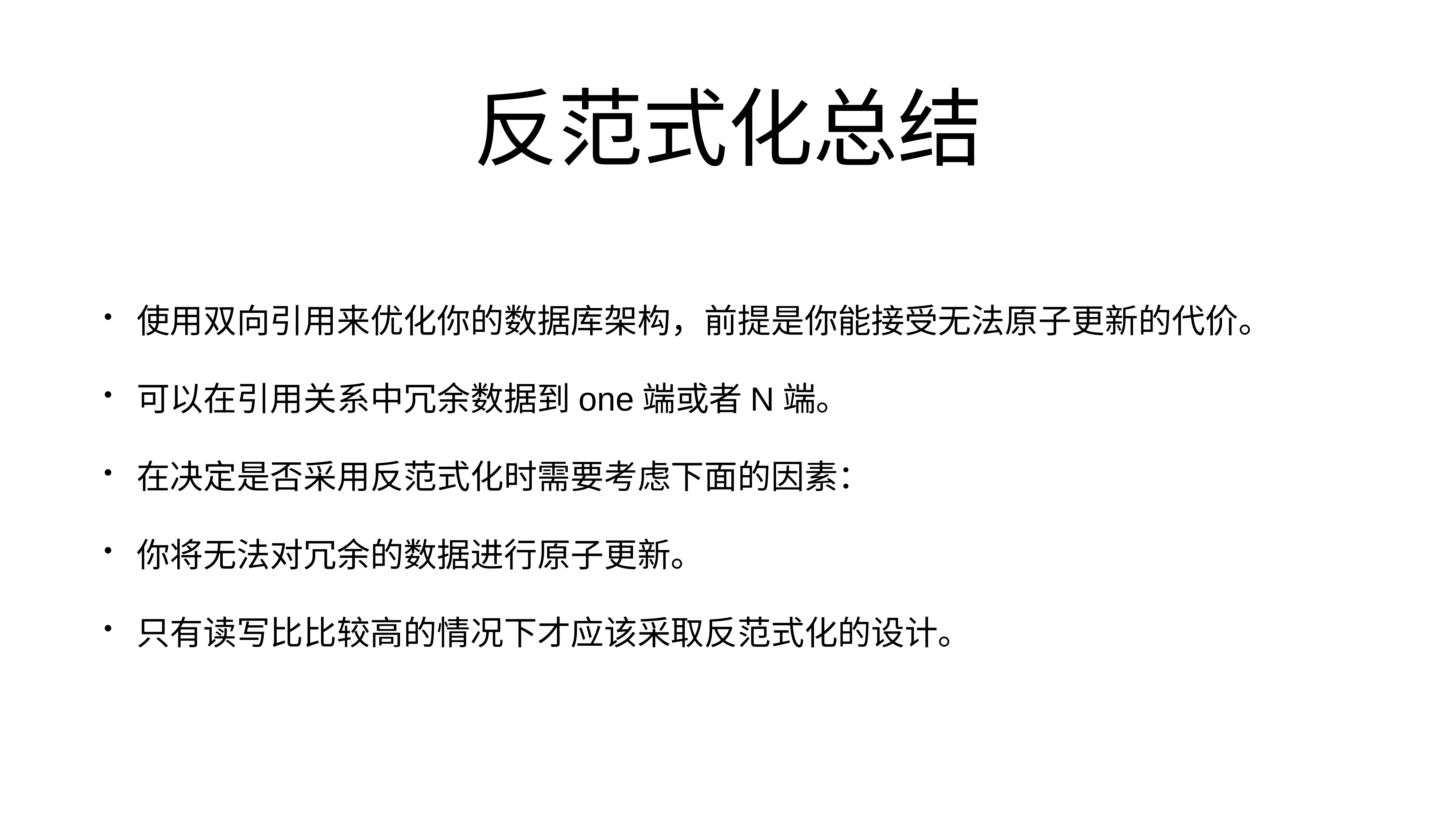

# 反范式化总结
使用双向引用来优化你的数据库架构，前提是你能接受无法原子更新的代价。
可以在引用关系中冗余数据到one端或者N端。
在决定是否采用反范式化时需要考虑下面的因素：
你将无法对冗余的数据进行原子更新。
只有读写比比较高的情况下才应该采取反范式化的设计。